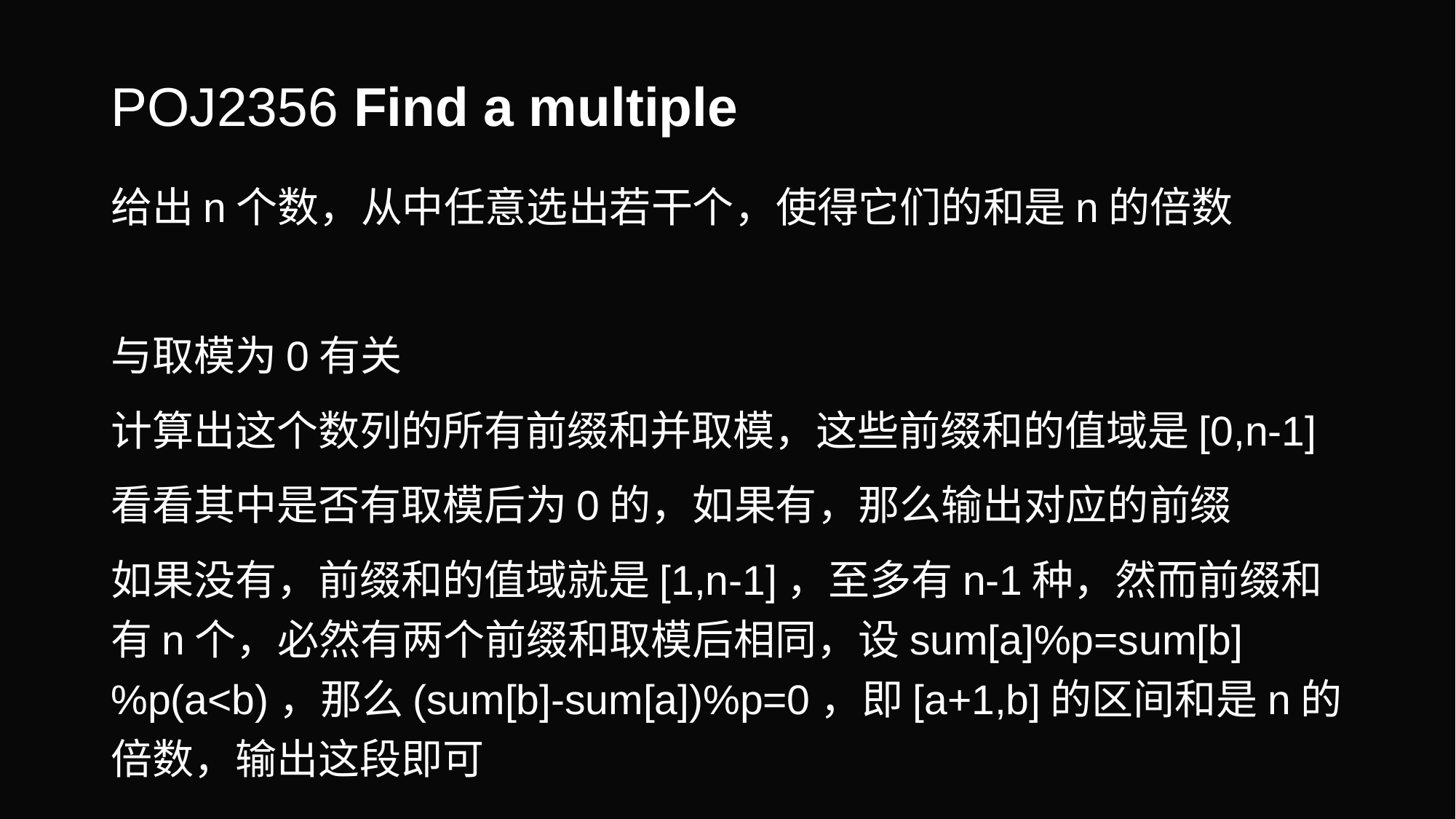

# POJ2356 Find a multiple
给出n个数，从中任意选出若干个，使得它们的和是n的倍数

与取模为0有关
计算出这个数列的所有前缀和并取模，这些前缀和的值域是[0,n-1]
看看其中是否有取模后为0的，如果有，那么输出对应的前缀
如果没有，前缀和的值域就是[1,n-1]，至多有n-1种，然而前缀和有n个，必然有两个前缀和取模后相同，设sum[a]%p=sum[b]%p(a<b)，那么(sum[b]-sum[a])%p=0，即[a+1,b]的区间和是n的倍数，输出这段即可